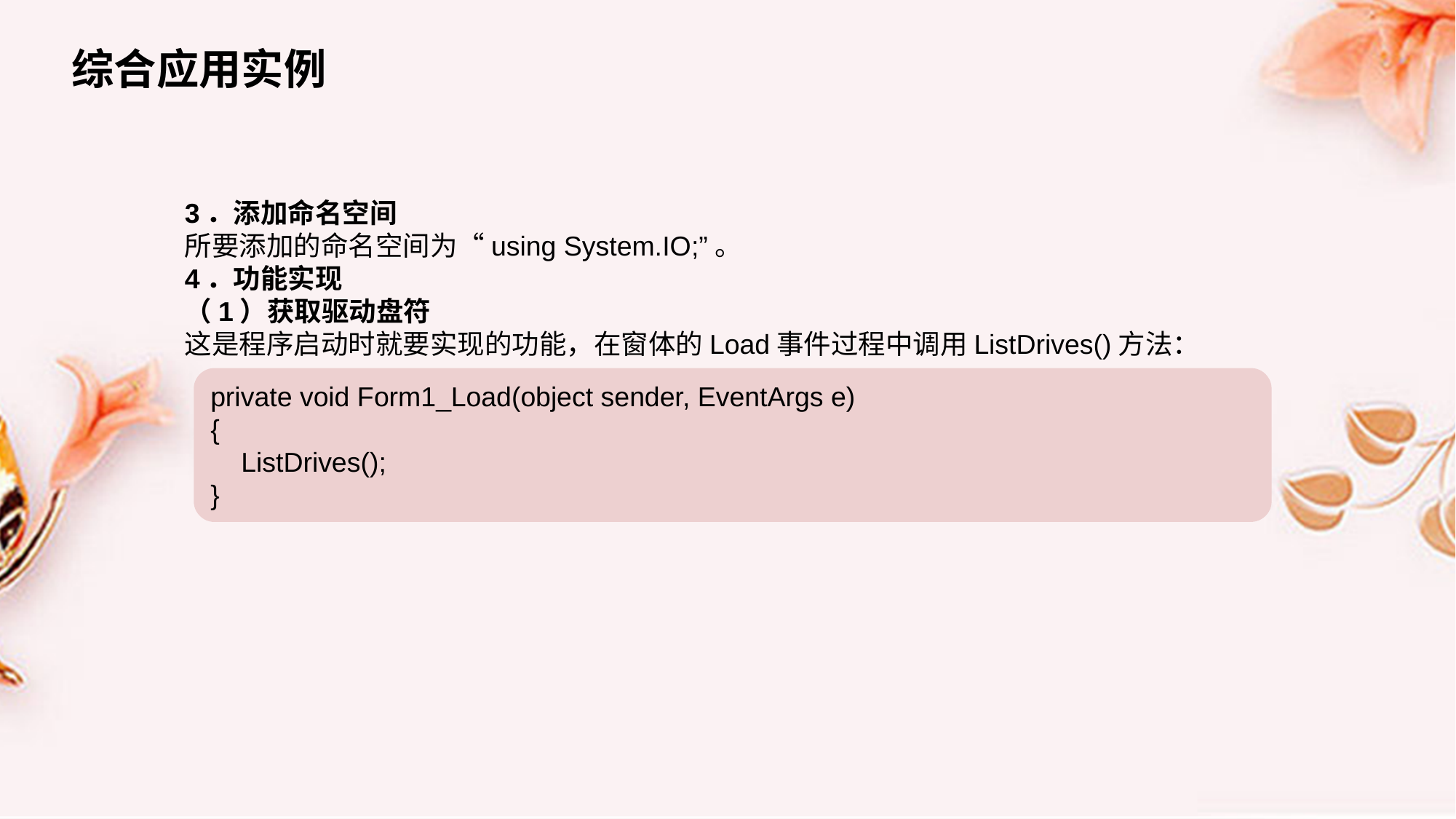

综合应用实例
3．添加命名空间
所要添加的命名空间为“using System.IO;”。
4．功能实现
（1）获取驱动盘符
这是程序启动时就要实现的功能，在窗体的Load事件过程中调用ListDrives()方法：
private void Form1_Load(object sender, EventArgs e)
{
    ListDrives();
}